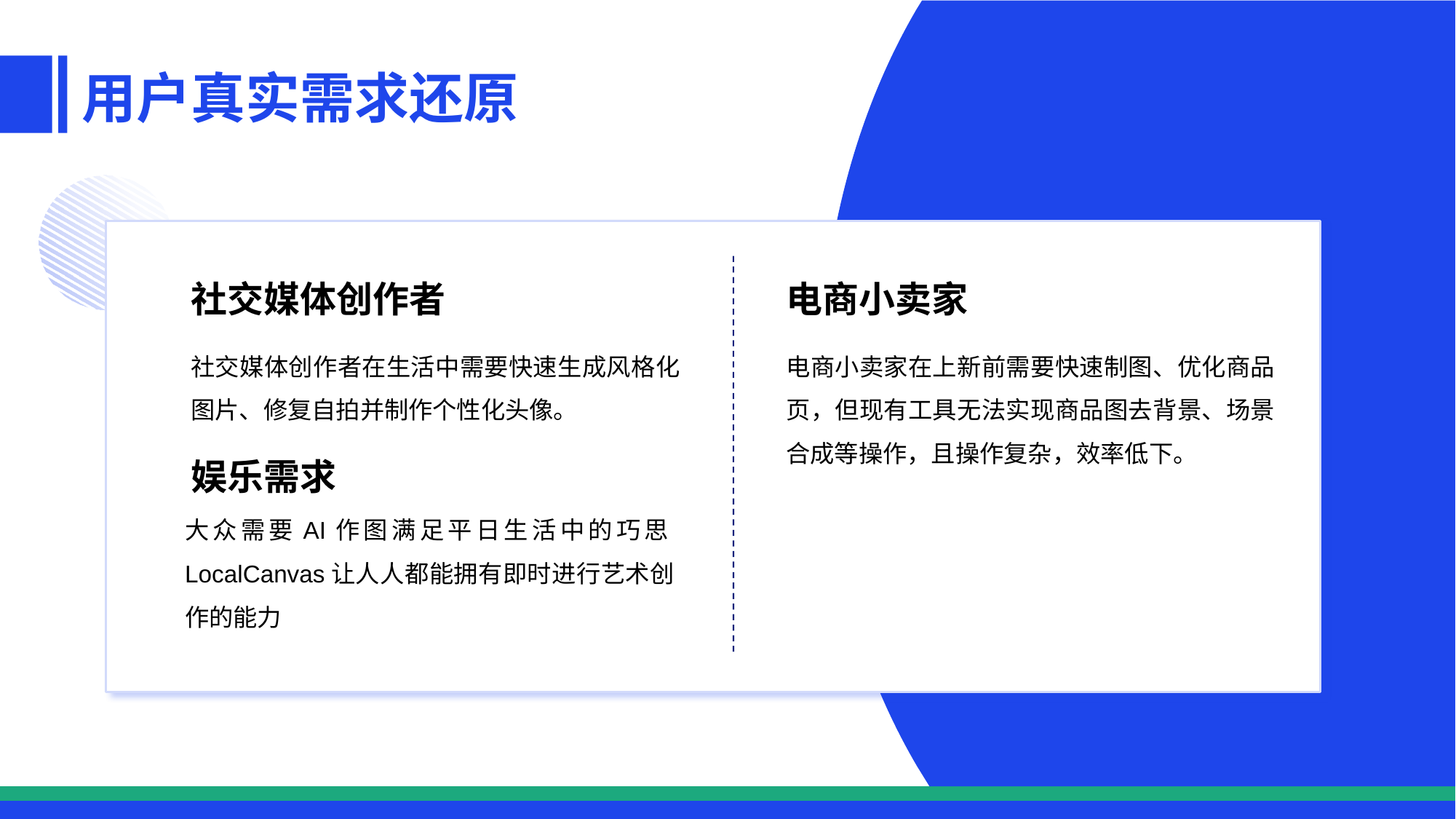

用户真实需求还原

社交媒体创作者
电商小卖家
社交媒体创作者在生活中需要快速生成风格化图片、修复自拍并制作个性化头像。

电商小卖家在上新前需要快速制图、优化商品页，但现有工具无法实现商品图去背景、场景合成等操作，且操作复杂，效率低下。
娱乐需求
大众需要AI作图满足平日生活中的巧思LocalCanvas让人人都能拥有即时进行艺术创作的能力